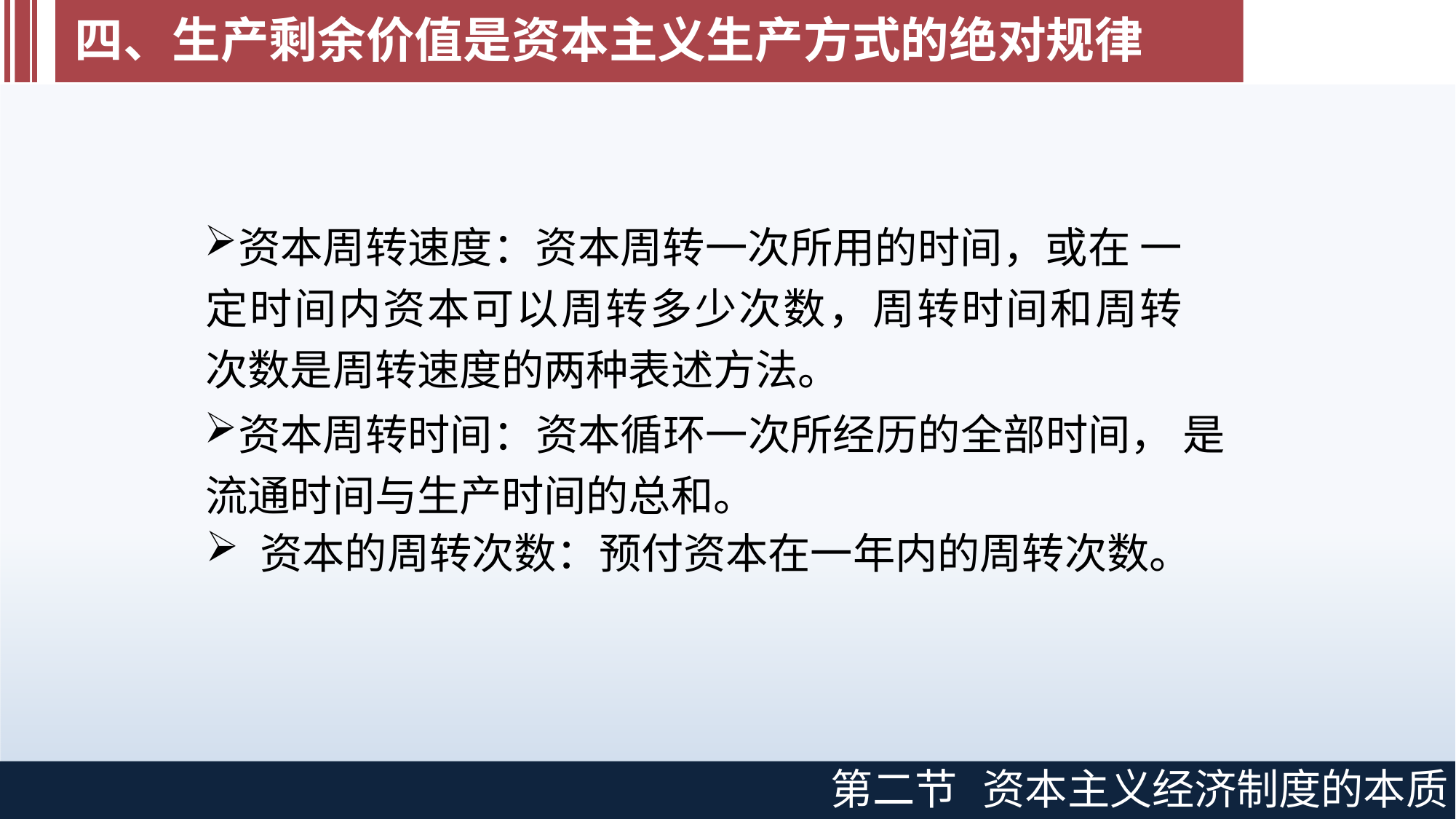

# 四、生产剩余价值是资本主义生产方式的绝对规律

资本周转速度：资本周转一次所用的时间，或在 一定时间内资本可以周转多少次数，周转时间和周转 次数是周转速度的两种表述方法。
资本周转时间：资本循环一次所经历的全部时间， 是流通时间与生产时间的总和。
资本的周转次数：预付资本在一年内的周转次数。
第二节
资本主义经济制度的本质